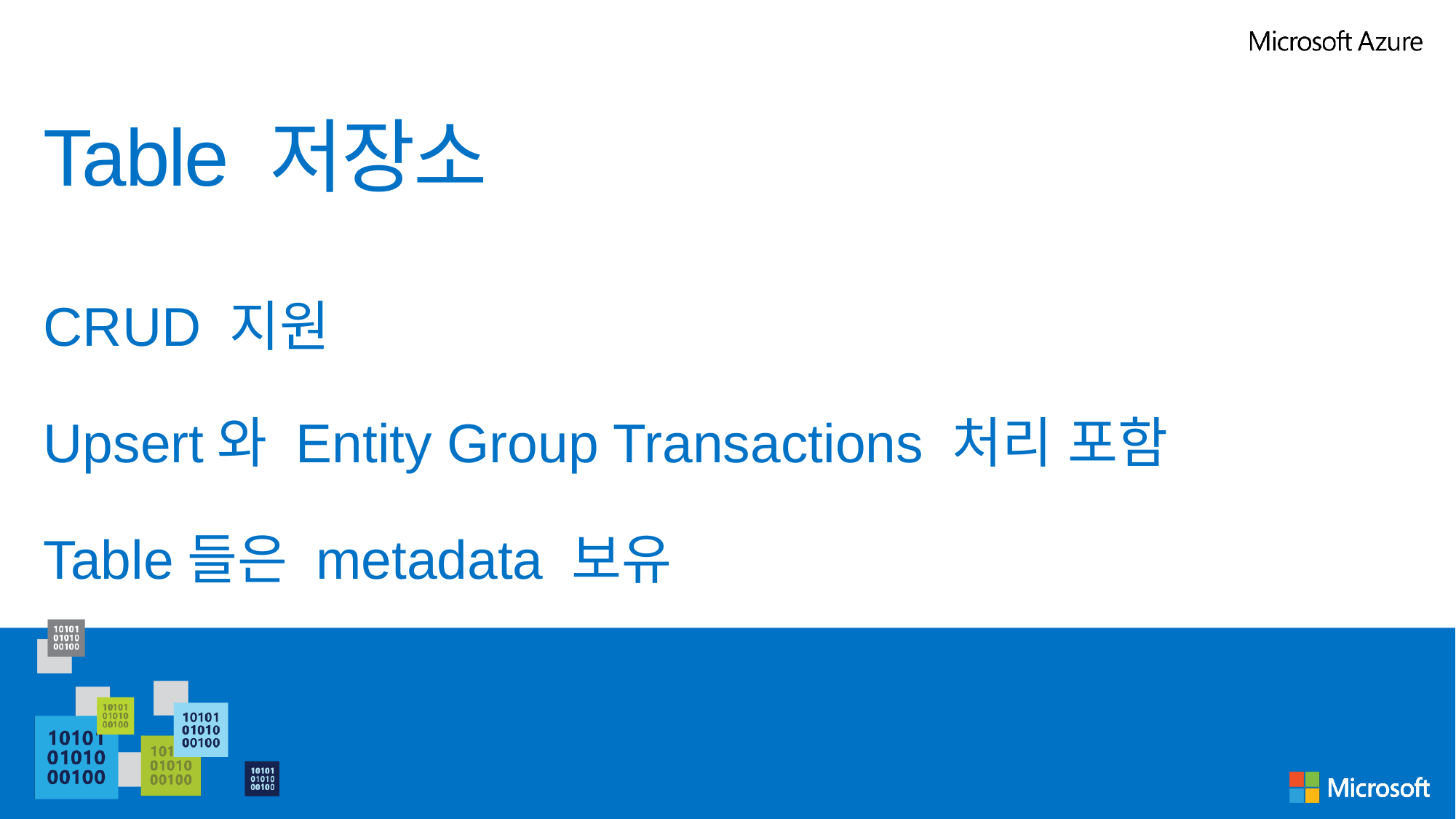

# Table 저장소
CRUD 지원
Upsert와 Entity Group Transactions 처리 포함
Table들은 metadata 보유